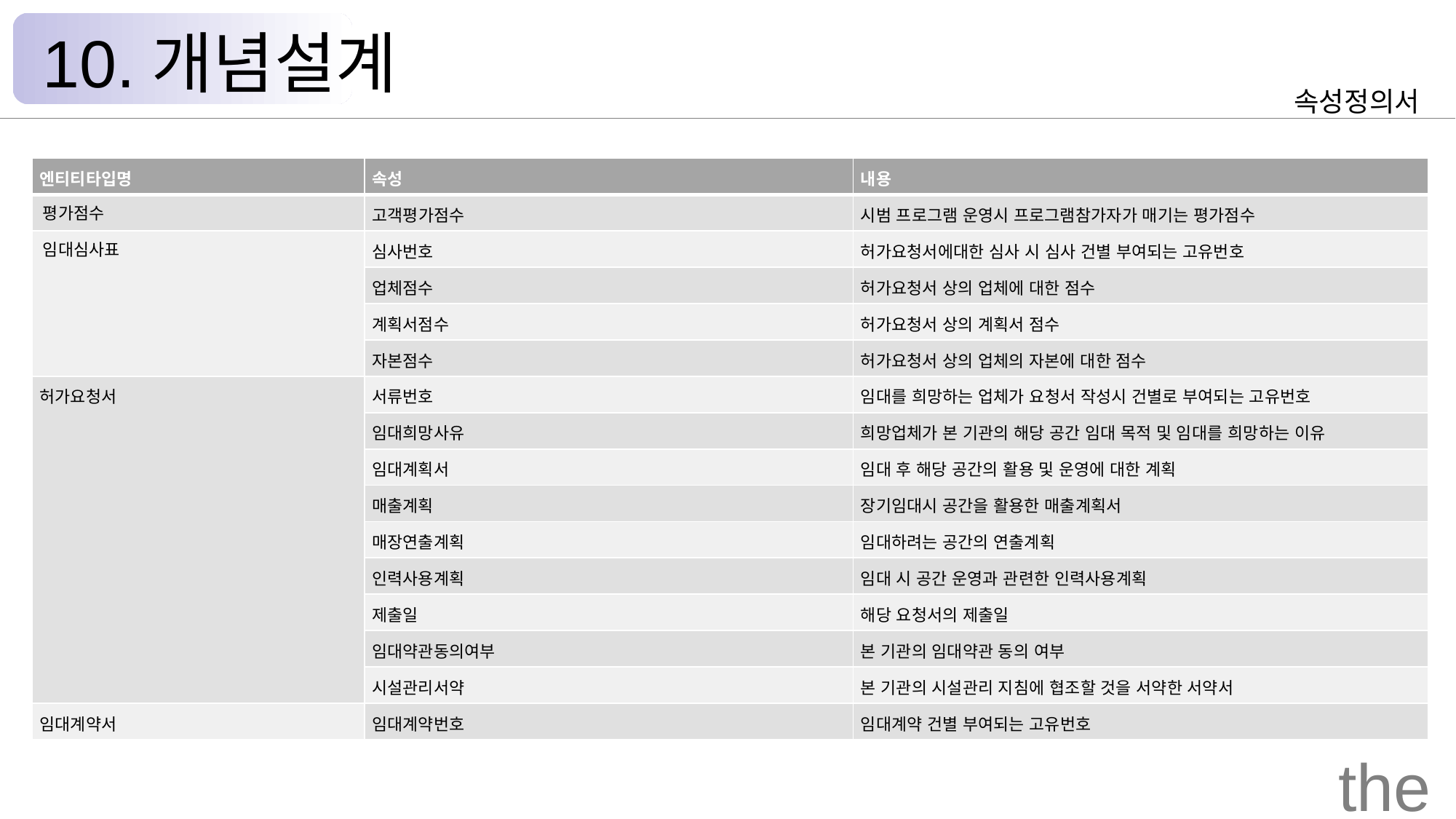

10.개념설계

속성정의서
| 엔티티타입명 | 속성 | 내용 |
| --- | --- | --- |
| 평가점수 | 고객평가점수 | 시범 프로그램 운영시 프로그램참가자가 매기는 평가점수 |
| 임대심사표 | 심사번호 | 허가요청서에대한 심사 시 심사 건별 부여되는 고유번호 |
|  | 업체점수 | 허가요청서 상의 업체에 대한 점수 |
|  | 계획서점수 | 허가요청서 상의 계획서 점수 |
|  | 자본점수 | 허가요청서 상의 업체의 자본에 대한 점수 |
| 허가요청서 | 서류번호 | 임대를 희망하는 업체가 요청서 작성시 건별로 부여되는 고유번호 |
|  | 임대희망사유 | 희망업체가 본 기관의 해당 공간 임대 목적 및 임대를 희망하는 이유 |
|  | 임대계획서 | 임대 후 해당 공간의 활용 및 운영에 대한 계획 |
|  | 매출계획 | 장기임대시 공간을 활용한 매출계획서 |
|  | 매장연출계획 | 임대하려는 공간의 연출계획 |
|  | 인력사용계획 | 임대 시 공간 운영과 관련한 인력사용계획 |
|  | 제출일 | 해당 요청서의 제출일 |
|  | 임대약관동의여부 | 본 기관의 임대약관 동의 여부 |
|  | 시설관리서약 | 본 기관의 시설관리 지침에 협조할 것을 서약한 서약서 |
| 임대계약서 | 임대계약번호 | 임대계약 건별 부여되는 고유번호 |
the Palace